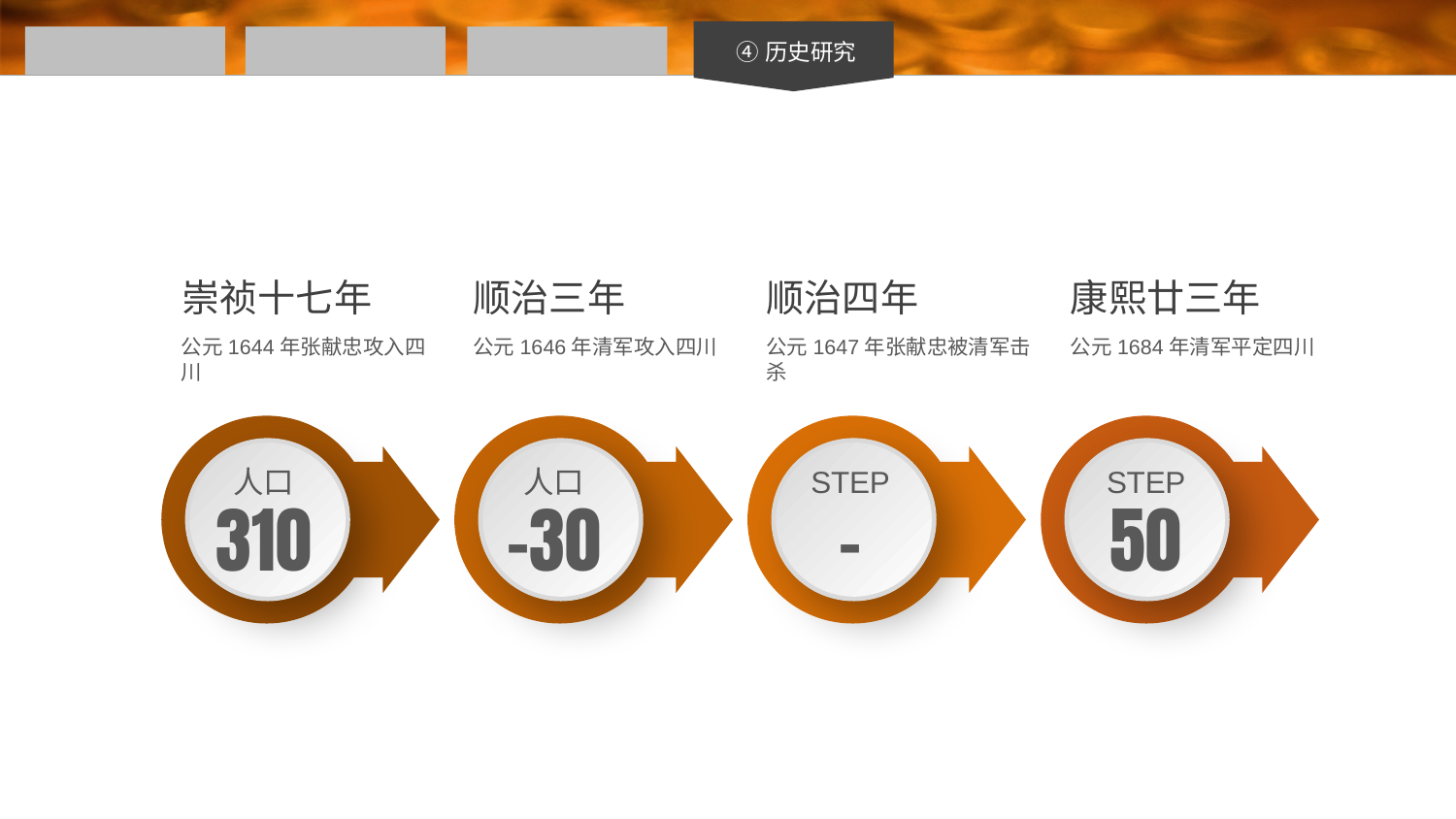

④历史研究

崇祯十七年
公元1644年张献忠攻入四川
顺治三年
公元1646年清军攻入四川
顺治四年
公元1647年张献忠被清军击杀
康熙廿三年
公元1684年清军平定四川

人口
310

人口
-30

STEP
-

STEP
50